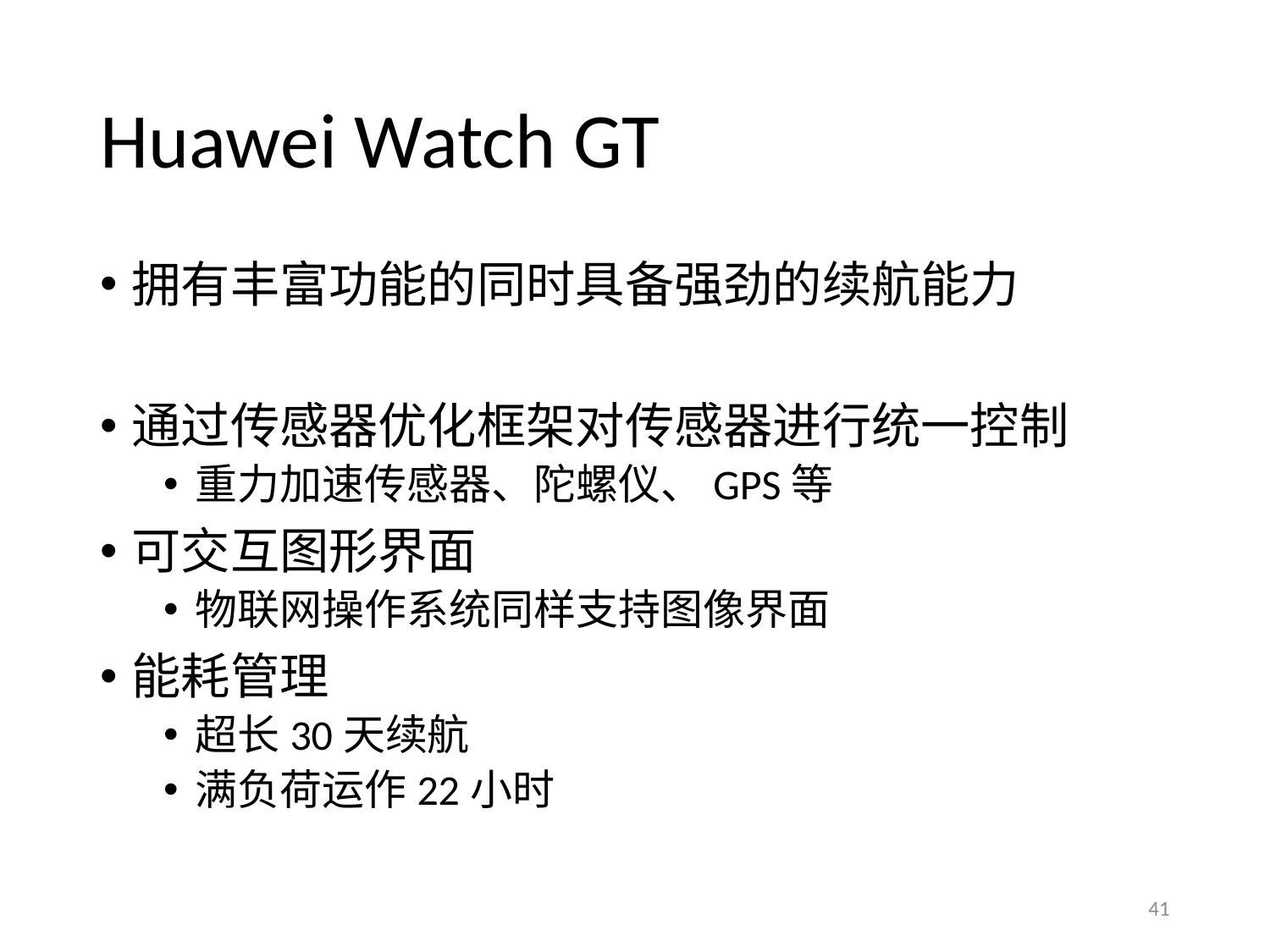

# Huawei Watch GT
拥有丰富功能的同时具备强劲的续航能力

通过传感器优化框架对传感器进行统一控制
重力加速传感器、陀螺仪、GPS等
可交互图形界面
物联网操作系统同样支持图像界面
能耗管理
超长30天续航
满负荷运作22小时

41